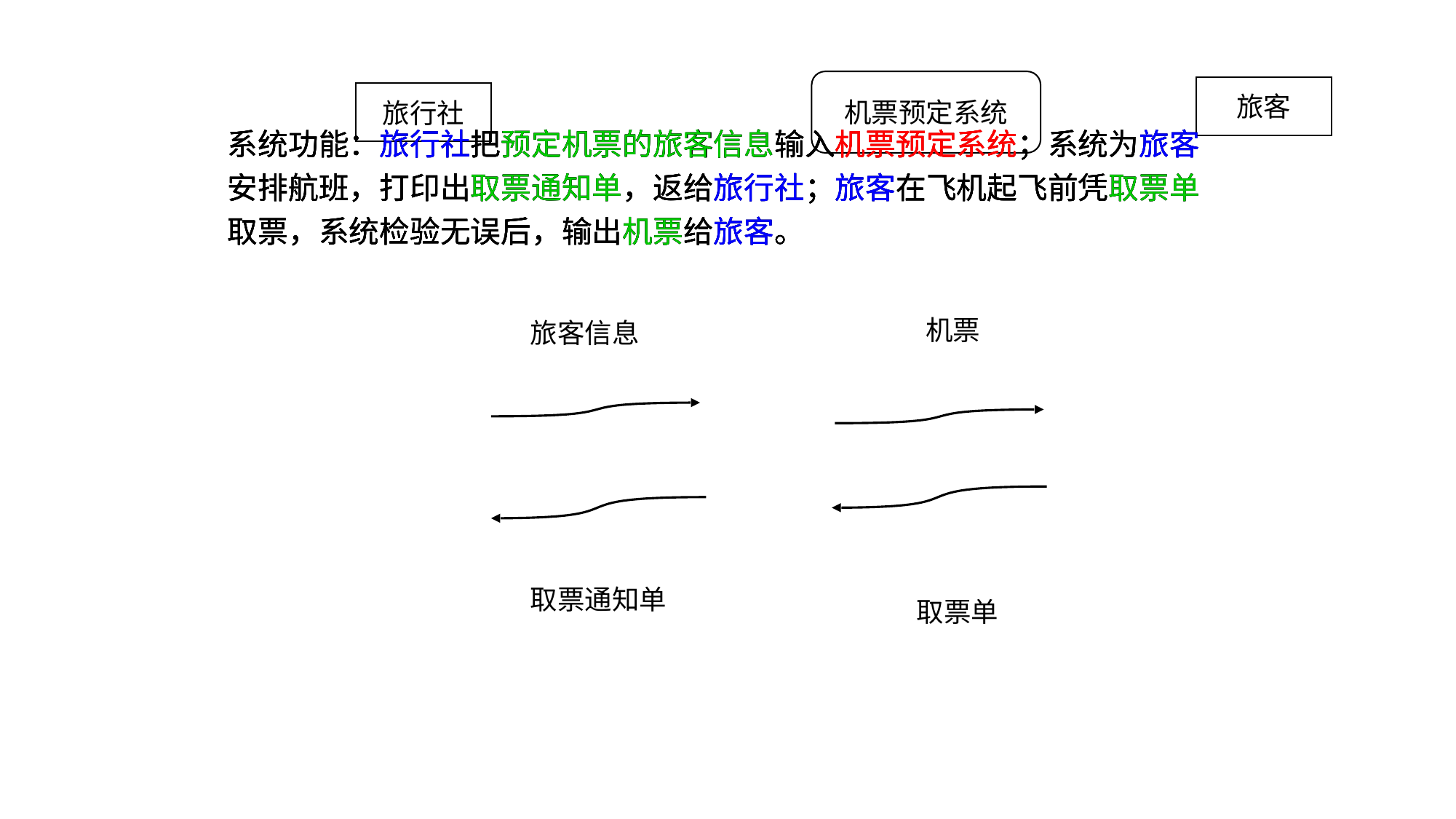

机票预定系统
旅客
旅行社
系统功能：旅行社把预定机票的旅客信息输入机票预定系统；系统为旅客安排航班，打印出取票通知单，返给旅行社；旅客在飞机起飞前凭取票单取票，系统检验无误后，输出机票给旅客。
系统功能：旅行社把预定机票的旅客信息输入机票预定系统；系统为旅客安排航班，打印出取票通知单，返给旅行社；旅客在飞机起飞前凭取票单取票，系统检验无误后，输出机票给旅客。
系统功能：旅行社把预定机票的旅客信息输入机票预定系统；系统为旅客安排航班，打印出取票通知单，返给旅行社；旅客在飞机起飞前凭取票单取票，系统检验无误后，输出机票给旅客。
系统功能：旅行社把预定机票的旅客信息输入机票预定系统；系统为旅客安排航班，打印出取票通知单，返给旅行社；旅客在飞机起飞前凭取票单取票，系统检验无误后，输出机票给旅客。
机票
旅客信息
取票通知单
取票单